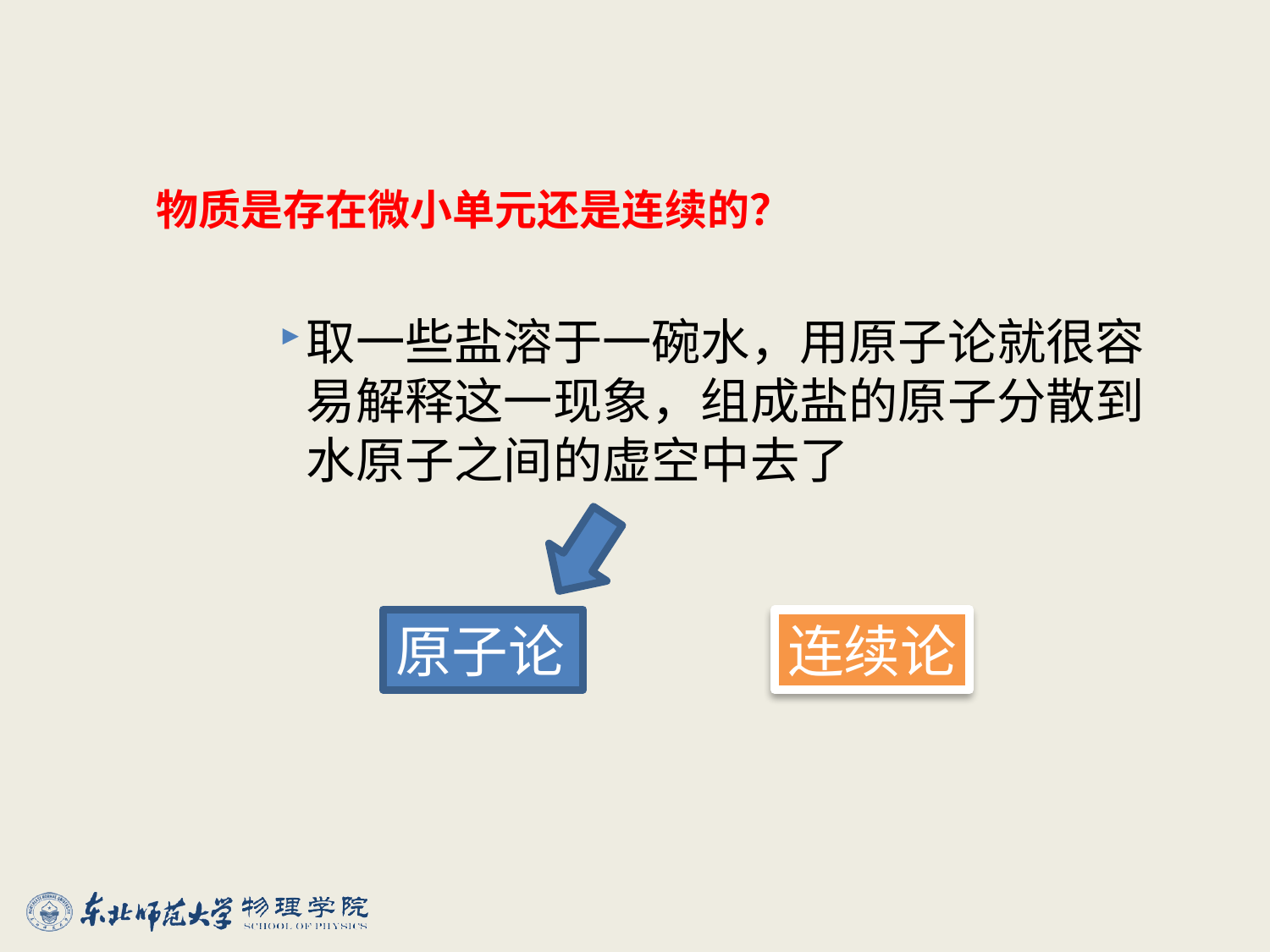

# 物质是存在微小单元还是连续的？
取一些盐溶于一碗水，用原子论就很容易解释这一现象，组成盐的原子分散到水原子之间的虚空中去了

原子论
连续论